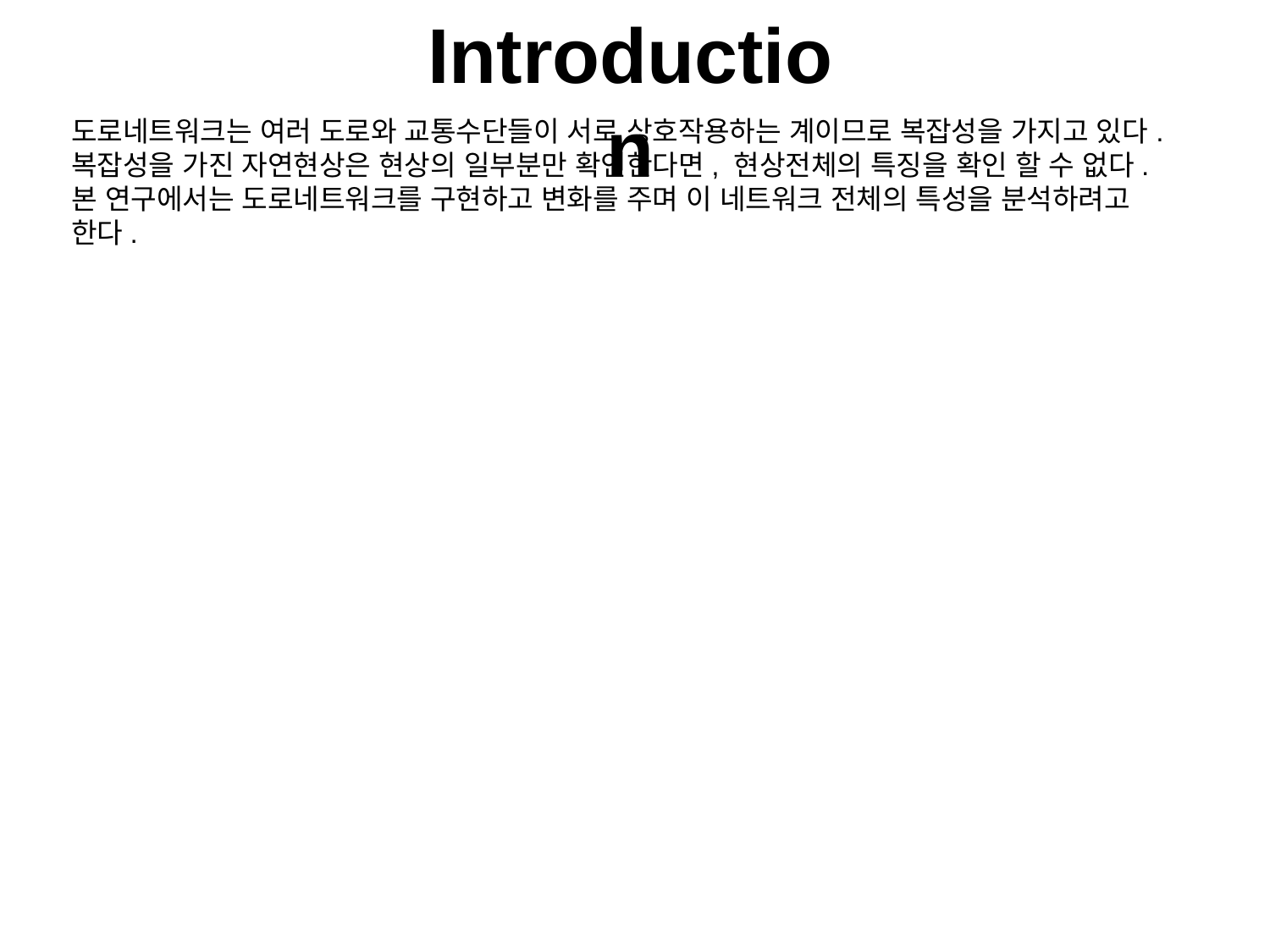

Introduction
도로네트워크는 여러 도로와 교통수단들이 서로 상호작용하는 계이므로 복잡성을 가지고 있다. 복잡성을 가진 자연현상은 현상의 일부분만 확인한다면, 현상전체의 특징을 확인 할 수 없다. 본 연구에서는 도로네트워크를 구현하고 변화를 주며 이 네트워크 전체의 특성을 분석하려고 한다.